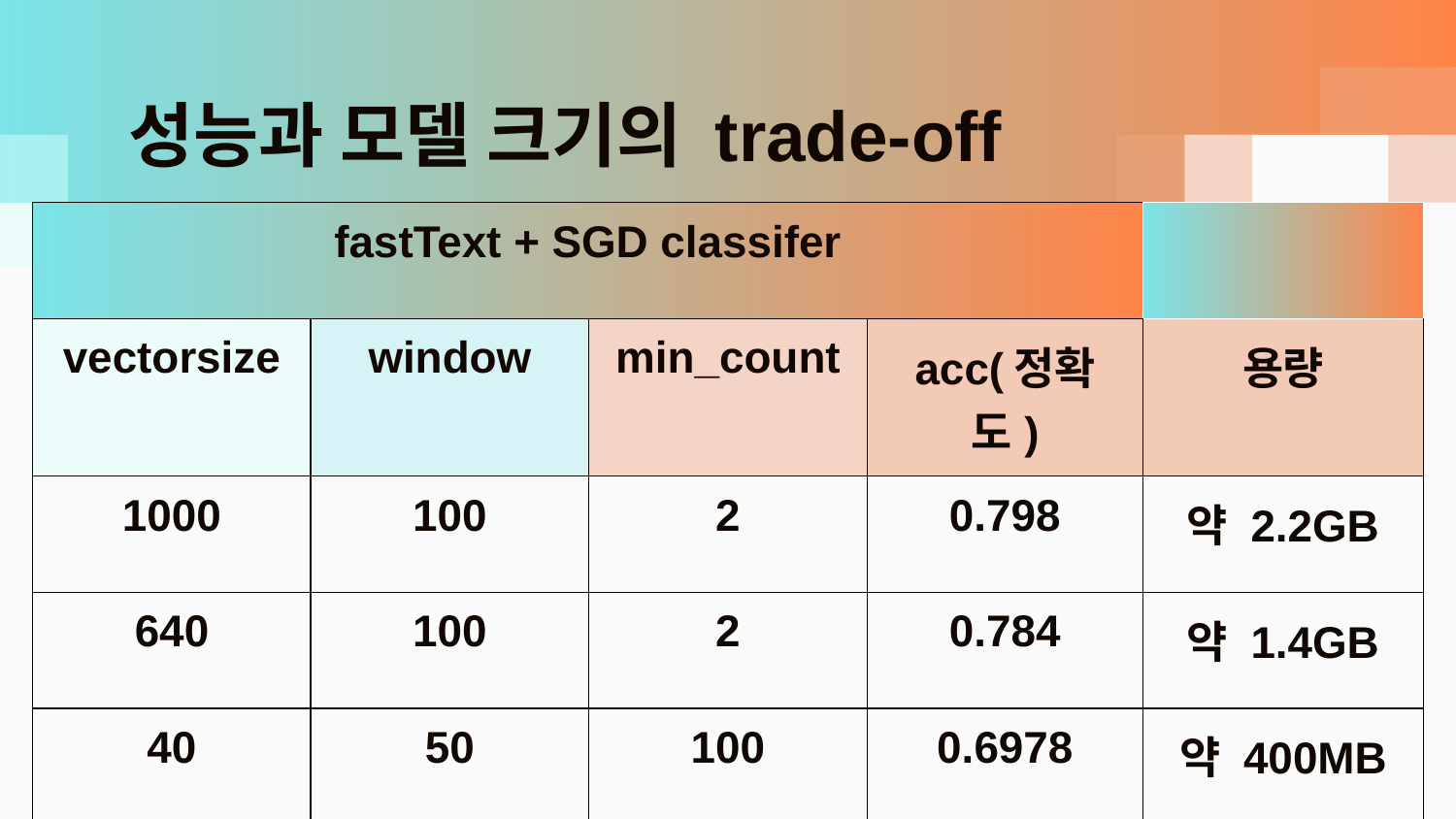

# 성능과 모델 크기의 trade-off
| fastText + SGD classifer |  |  |  |  |
| --- | --- | --- | --- | --- |
| vectorsize | window | min\_count | acc(정확도) | 용량 |
| 1000 | 100 | 2 | 0.798 | 약 2.2GB |
| 640 | 100 | 2 | 0.784 | 약 1.4GB |
| 40 | 50 | 100 | 0.6978 | 약 400MB |